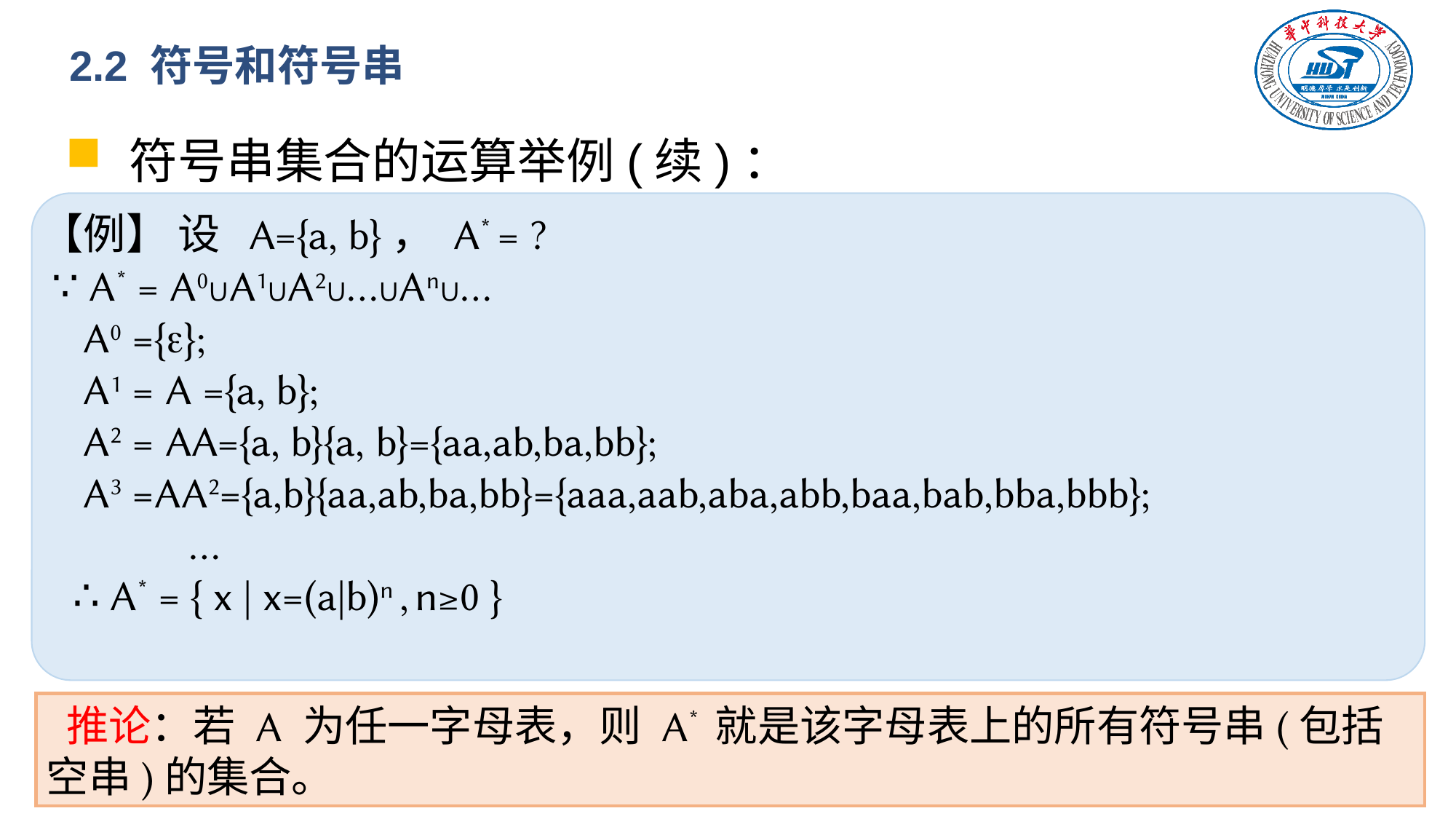

# 2.2 符号和符号串
 符号串集合的运算举例(续)：

【例】 设  A={a, b}， A* = ?
 ∵ A* = A0∪A1∪A2∪…∪An∪…
    A0 ={ε};
    A1 = A ={a, b};
    A2 = AA={a, b}{a, b}={aa,ab,ba,bb};
    A3 =AA2={a,b}{aa,ab,ba,bb}={aaa,aab,aba,abb,baa,bab,bba,bbb};
              …
   ∴ A* = { x | x=(a|b)n , n≥0 }
 推论：若 A 为任一字母表，则 A* 就是该字母表上的所有符号串(包括空串)的集合。